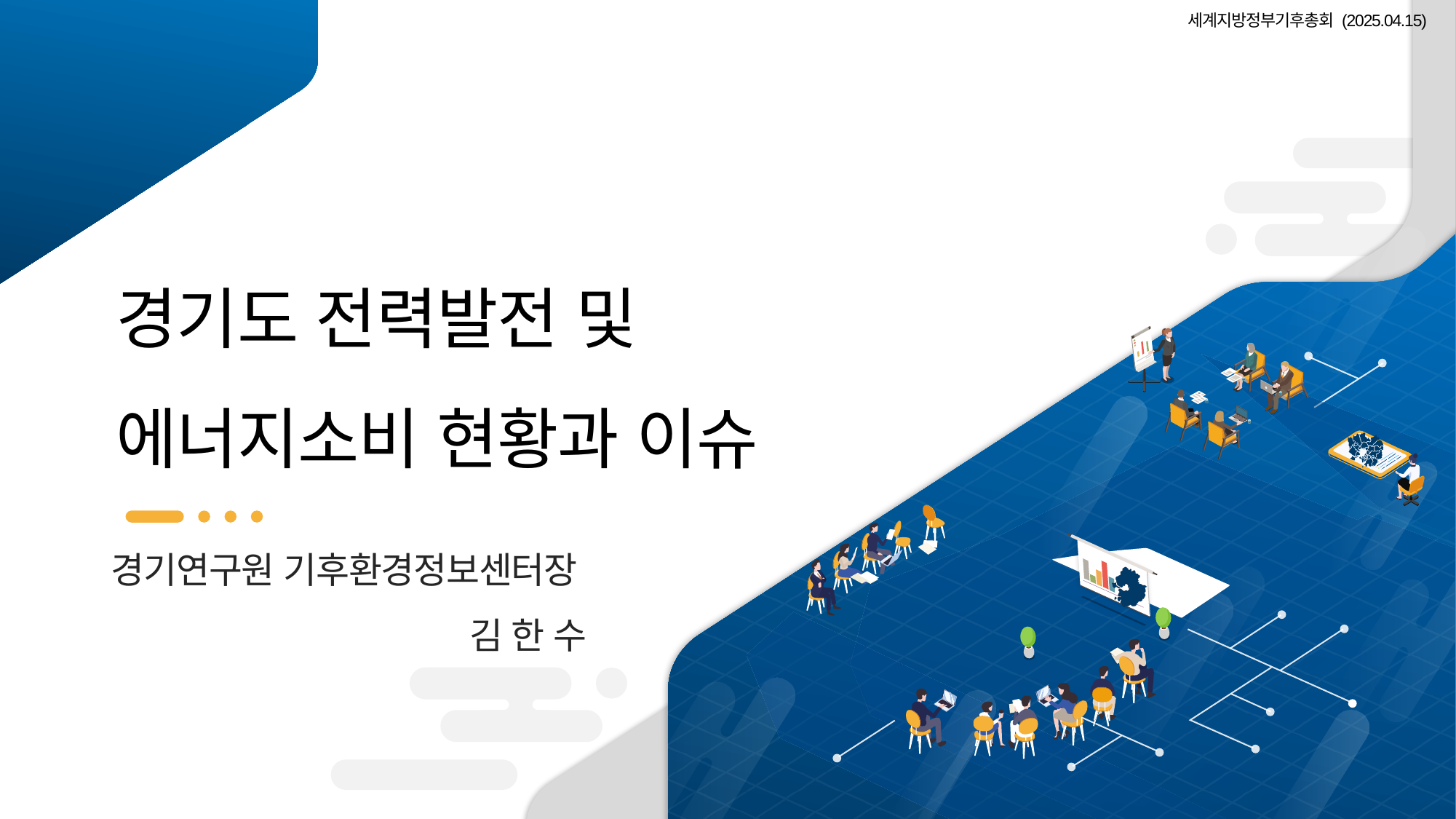

세계지방정부기후총회 (2025.04.15)
경기도 전력발전 및
에너지소비 현황과 이슈

경기연구원 기후환경정보센터장
김 한 수